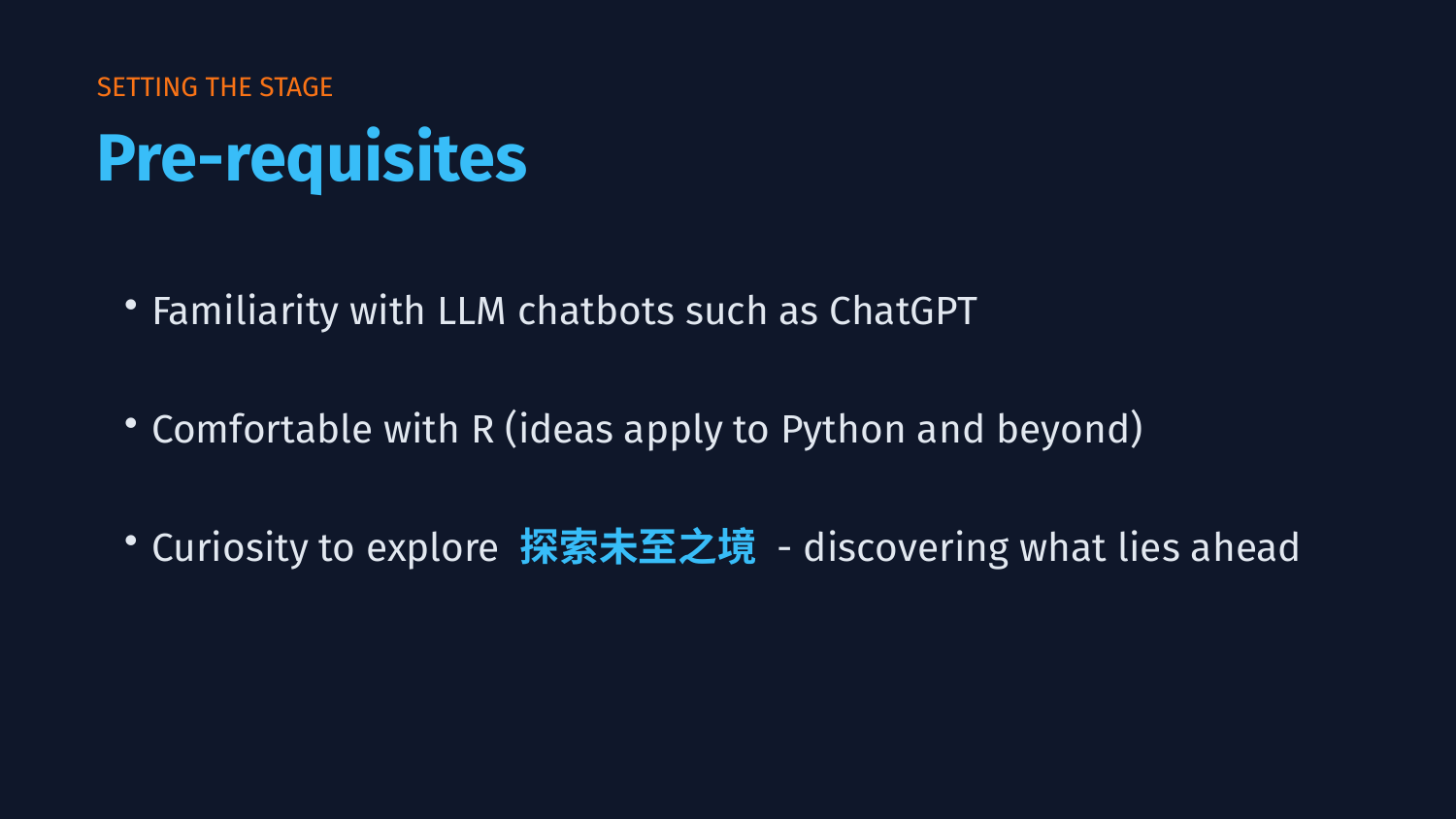

SETTING THE STAGE
Pre-requisites
Familiarity with LLM chatbots such as ChatGPT
Comfortable with R (ideas apply to Python and beyond)
Curiosity to explore 探索未至之境 - discovering what lies ahead